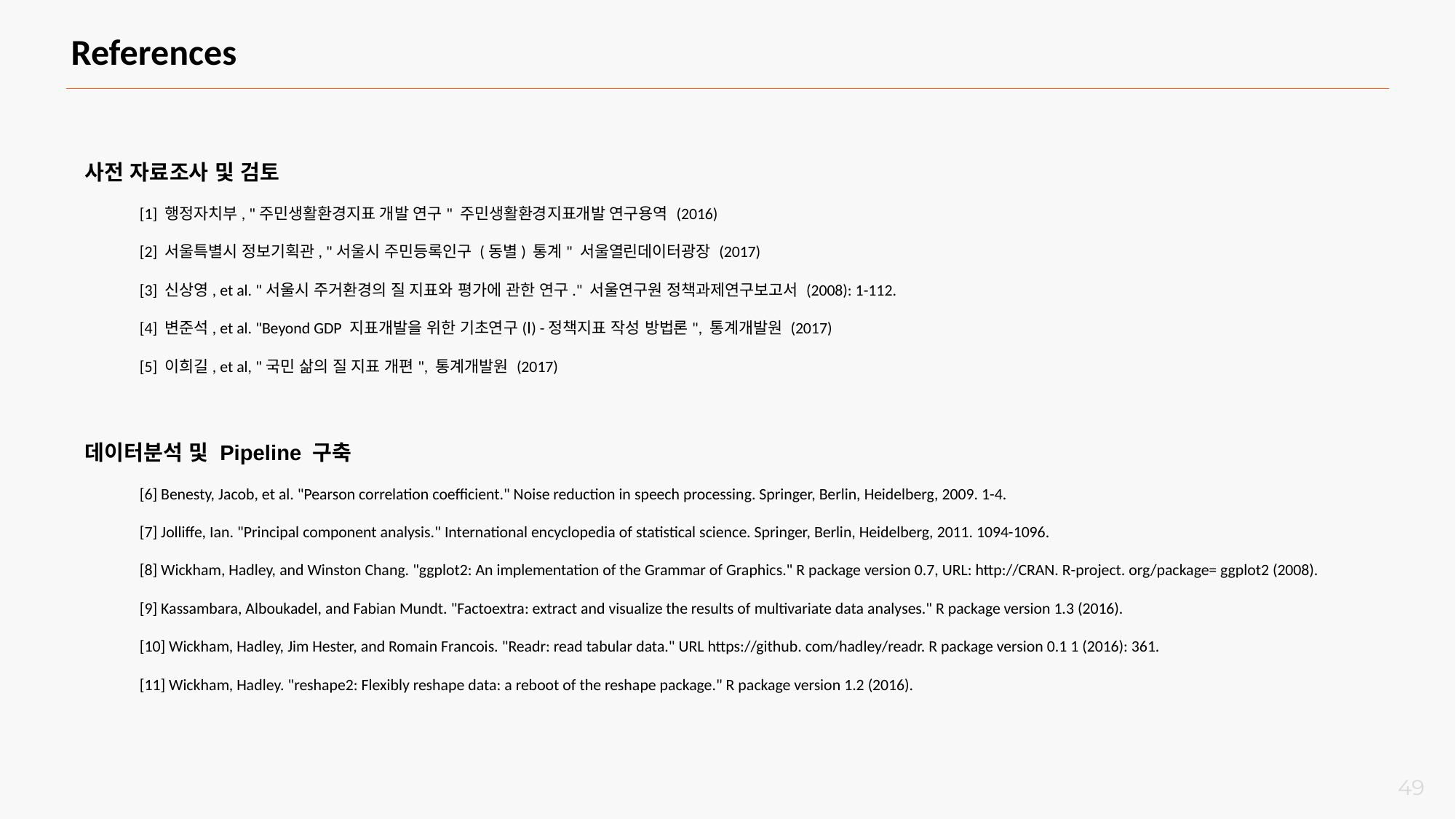

References
사전 자료조사 및 검토
[1] 행정자치부, "주민생활환경지표 개발 연구" 주민생활환경지표개발 연구용역 (2016)
[2] 서울특별시 정보기획관, "서울시 주민등록인구 (동별) 통계" 서울열린데이터광장 (2017)
[3] 신상영, et al. "서울시 주거환경의 질 지표와 평가에 관한 연구." 서울연구원 정책과제연구보고서 (2008): 1-112.
[4] 변준석, et al. "Beyond GDP 지표개발을 위한 기초연구(Ⅰ) -정책지표 작성 방법론", 통계개발원 (2017)
[5] 이희길, et al, "국민 삶의 질 지표 개편", 통계개발원 (2017)

데이터분석 및 Pipeline 구축
[6] Benesty, Jacob, et al. "Pearson correlation coefficient." Noise reduction in speech processing. Springer, Berlin, Heidelberg, 2009. 1-4.
[7] Jolliffe, Ian. "Principal component analysis." International encyclopedia of statistical science. Springer, Berlin, Heidelberg, 2011. 1094-1096.
[8] Wickham, Hadley, and Winston Chang. "ggplot2: An implementation of the Grammar of Graphics." R package version 0.7, URL: http://CRAN. R-project. org/package= ggplot2 (2008).
[9] Kassambara, Alboukadel, and Fabian Mundt. "Factoextra: extract and visualize the results of multivariate data analyses." R package version 1.3 (2016).
[10] Wickham, Hadley, Jim Hester, and Romain Francois. "Readr: read tabular data." URL https://github. com/hadley/readr. R package version 0.1 1 (2016): 361.
[11] Wickham, Hadley. "reshape2: Flexibly reshape data: a reboot of the reshape package." R package version 1.2 (2016).